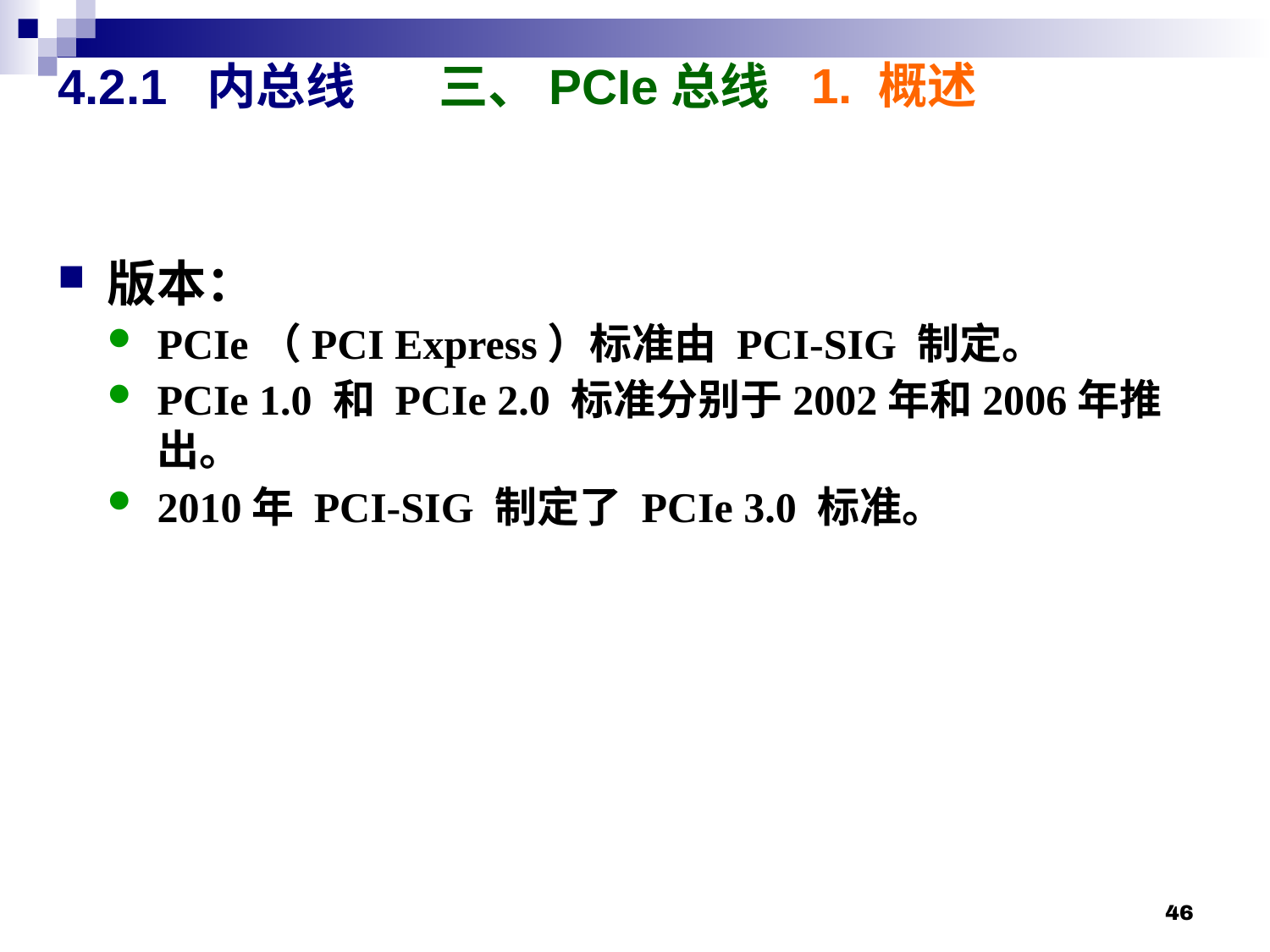

1. 概述
# 4.2.1  内总线 	三、PCIe总线
版本：
PCIe（PCI Express）标准由 PCI-SIG 制定。
PCIe 1.0 和 PCIe 2.0 标准分别于2002年和2006年推出。
2010年 PCI-SIG 制定了 PCIe 3.0 标准。
46